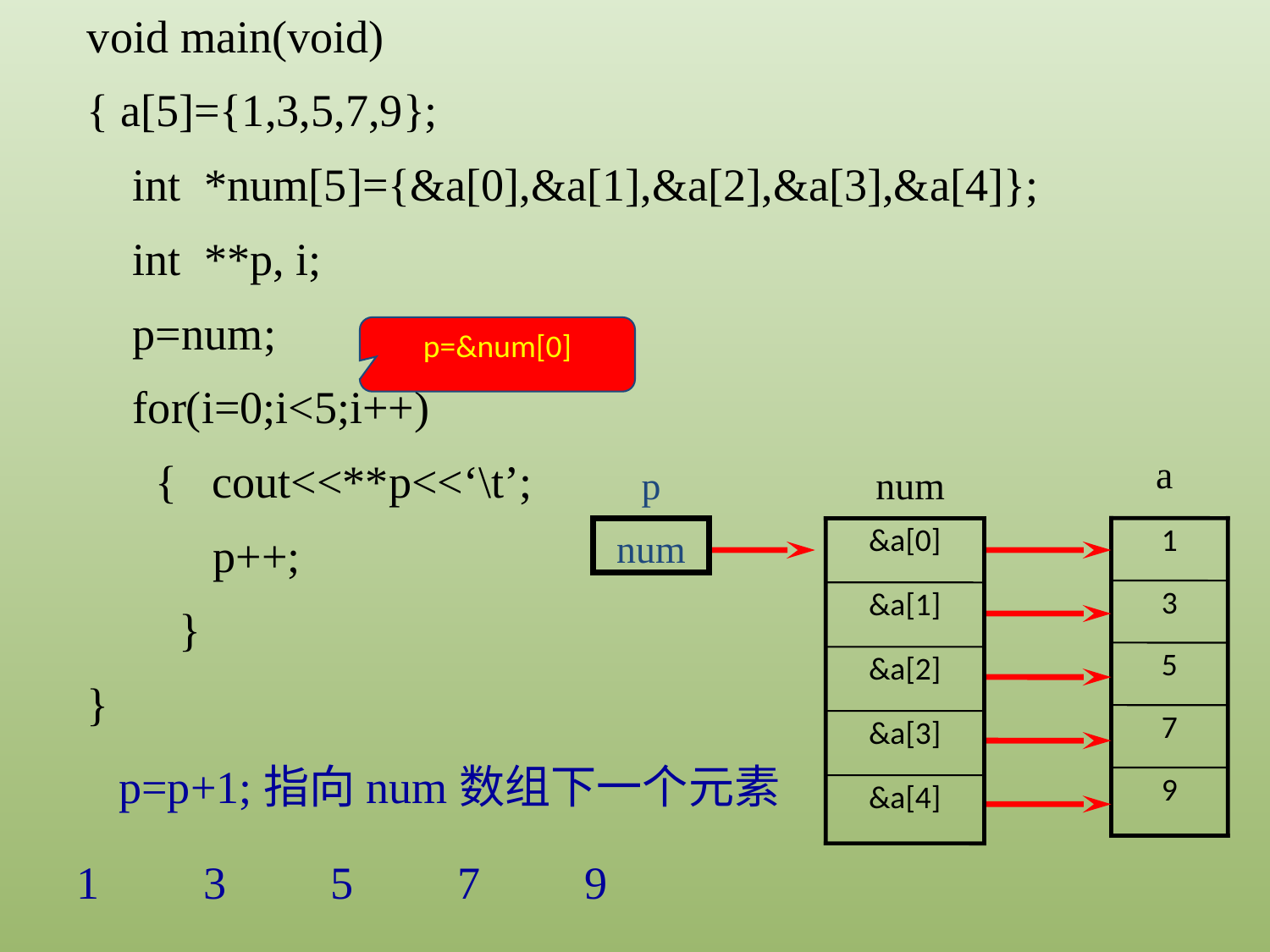

void main(void)
{ a[5]={1,3,5,7,9};
    int  *num[5]={&a[0],&a[1],&a[2],&a[3],&a[4]};
    int  **p, i;
    p=num;
    for(i=0;i<5;i++)
      {   cout<<**p<<‘\t’;
           p++;
        }
}
p=&num[0]
a
1

3

5

7

9

p
num

num
&a[0]

&a[1]

&a[2]

&a[3]

&a[4]

p=p+1;指向num数组下一个元素
1	3	5	7	9
517